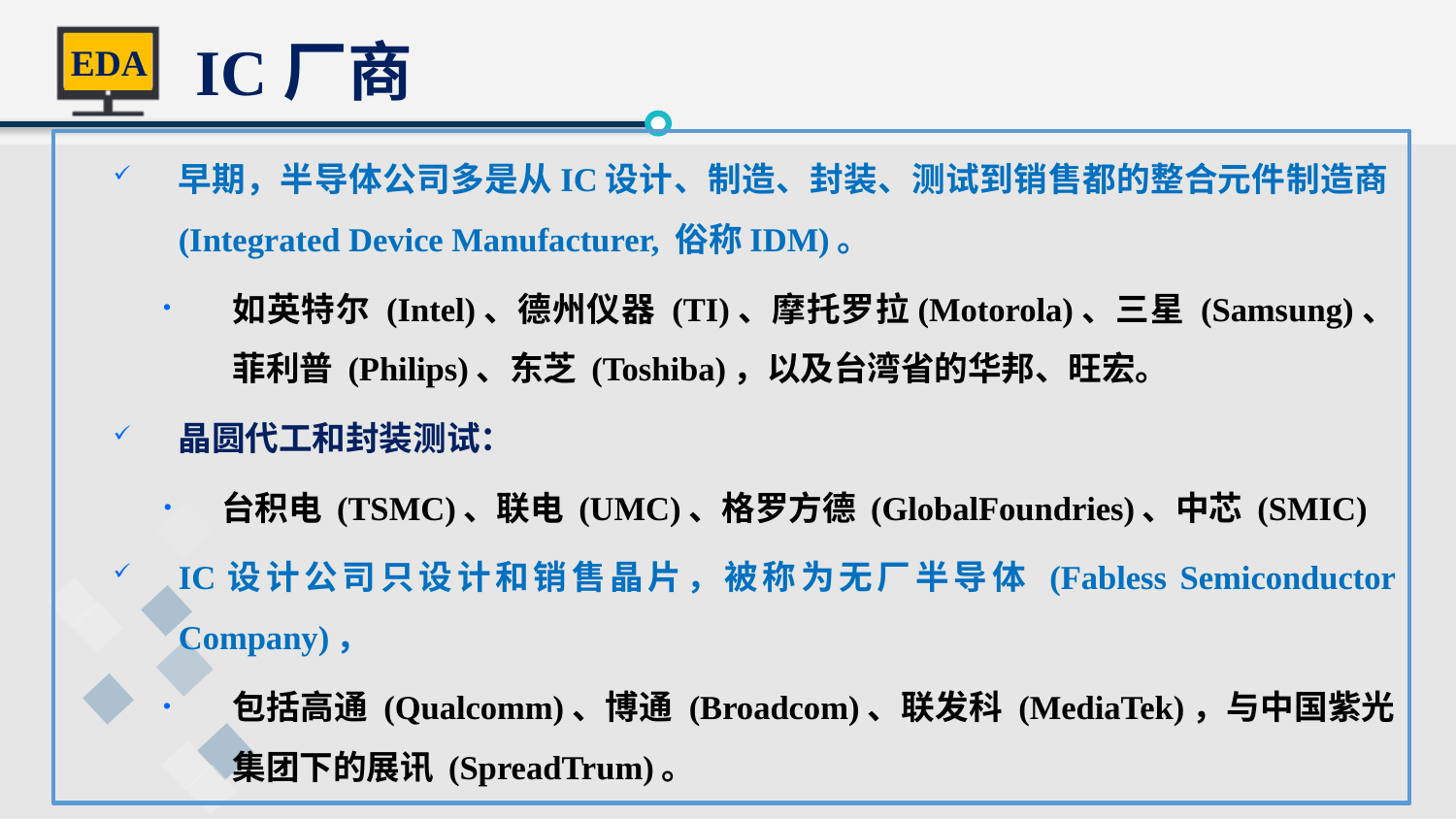

IC厂商
早期，半导体公司多是从IC设计、制造、封装、测试到销售都的整合元件制造商(Integrated Device Manufacturer, 俗称IDM)。
如英特尔 (Intel)、德州仪器 (TI)、摩托罗拉(Motorola)、三星 (Samsung)、菲利普 (Philips)、东芝 (Toshiba)，以及台湾省的华邦、旺宏。
晶圆代工和封装测试：
台积电 (TSMC)、联电 (UMC)、格罗方德 (GlobalFoundries)、中芯 (SMIC)
IC设计公司只设计和销售晶片，被称为无厂半导体 (Fabless Semiconductor Company)，
包括高通 (Qualcomm)、博通 (Broadcom)、联发科 (MediaTek)，与中国紫光集团下的展讯 (SpreadTrum)。